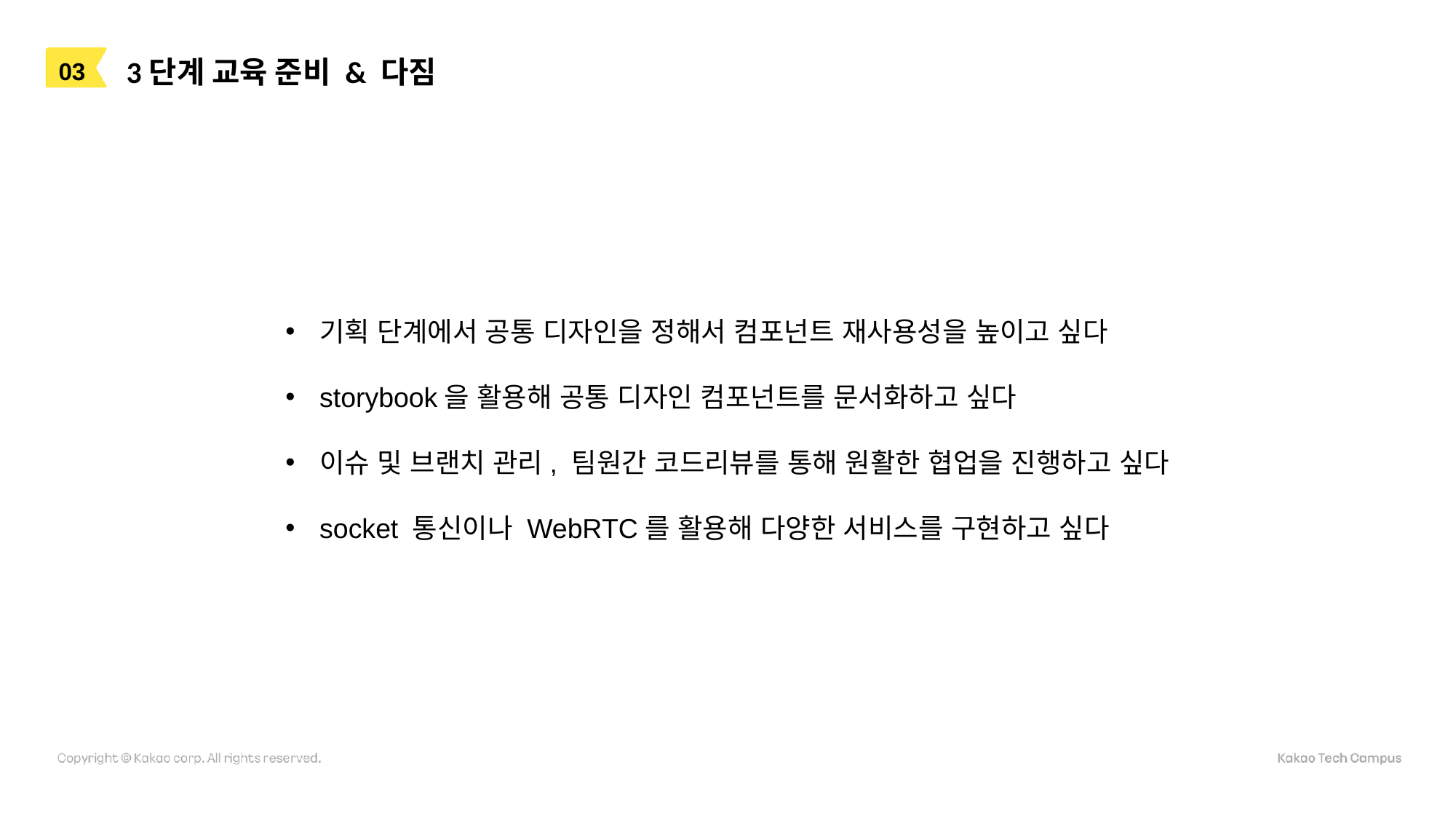

3단계 교육 준비 & 다짐
03
기획 단계에서 공통 디자인을 정해서 컴포넌트 재사용성을 높이고 싶다
storybook을 활용해 공통 디자인 컴포넌트를 문서화하고 싶다
이슈 및 브랜치 관리, 팀원간 코드리뷰를 통해 원활한 협업을 진행하고 싶다
socket 통신이나 WebRTC를 활용해 다양한 서비스를 구현하고 싶다